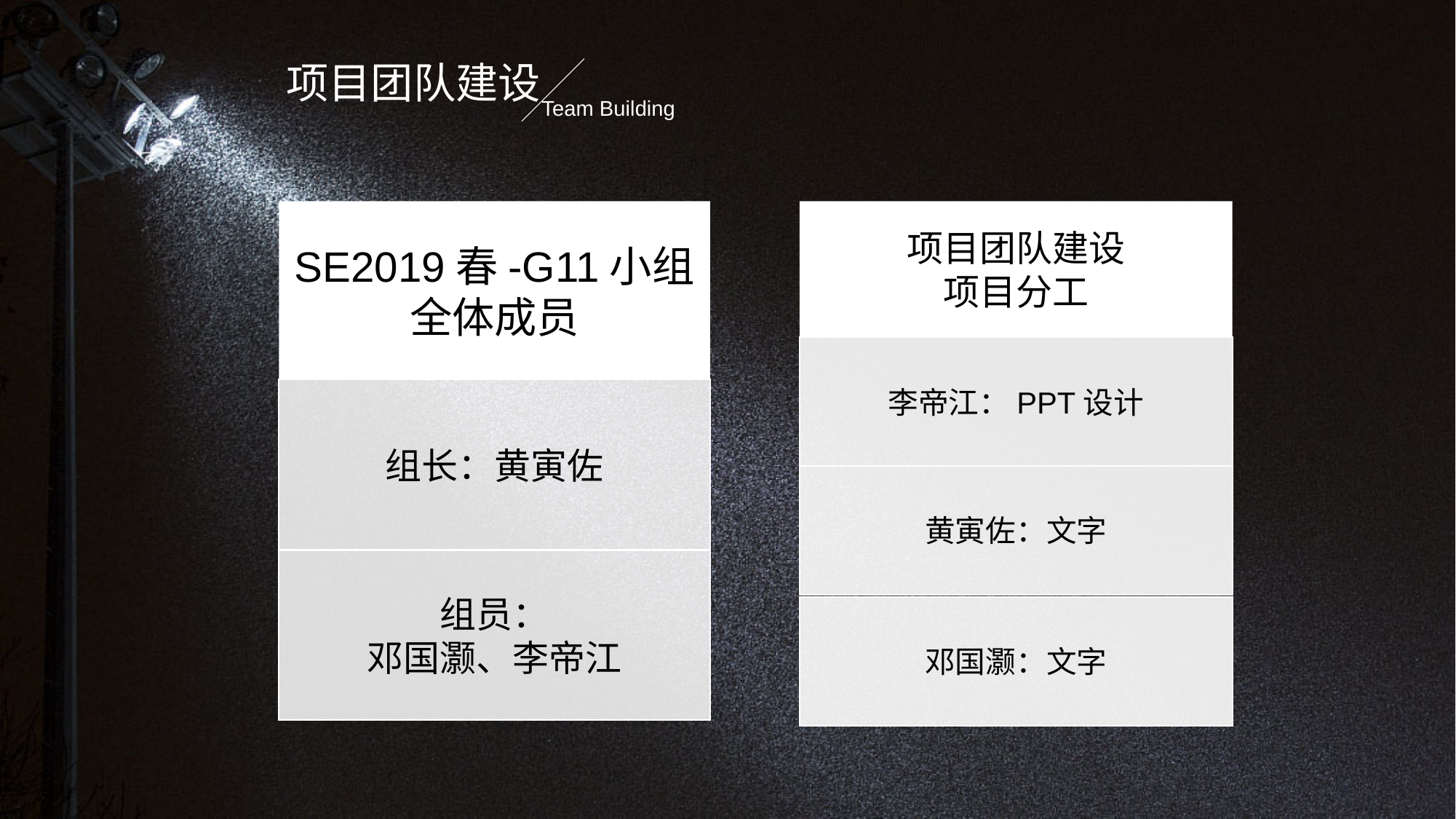

项目团队建设
Team Building
项目团队建设
项目分工
SE2019春-G11小组全体成员
组长：黄寅佐
组员：
邓国灏、李帝江
李帝江：PPT设计
黄寅佐：文字
邓国灏：文字